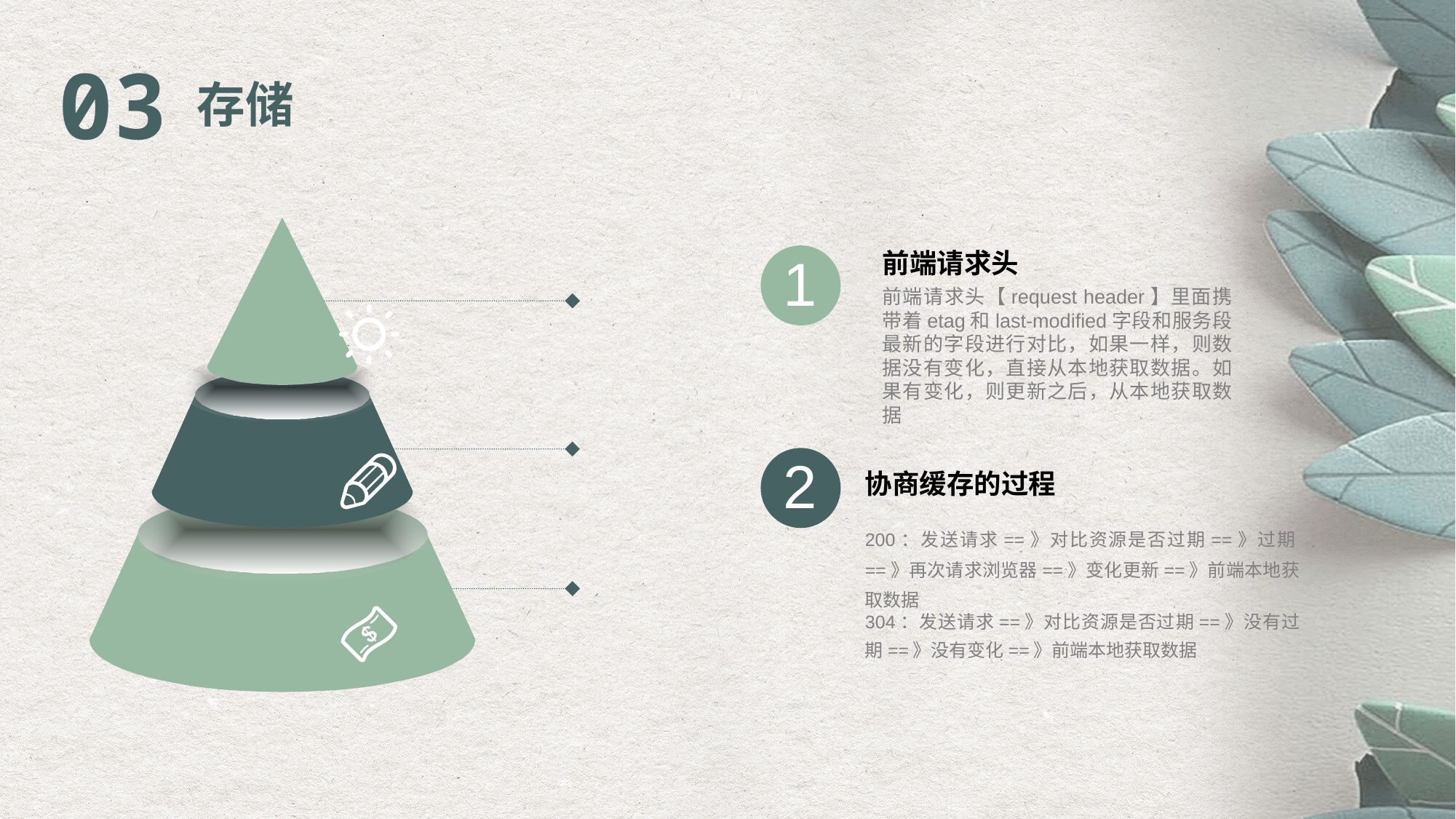

03
存储

前端请求头
前端请求头【request header】里面携带着etag和last-modified字段和服务段最新的字段进行对比，如果一样，则数据没有变化，直接从本地获取数据。如果有变化，则更新之后，从本地获取数据
1

2

协商缓存的过程
200：发送请求==》对比资源是否过期==》过期==》再次请求浏览器==》变化更新==》前端本地获取数据
304：发送请求==》对比资源是否过期==》没有过期==》没有变化==》前端本地获取数据